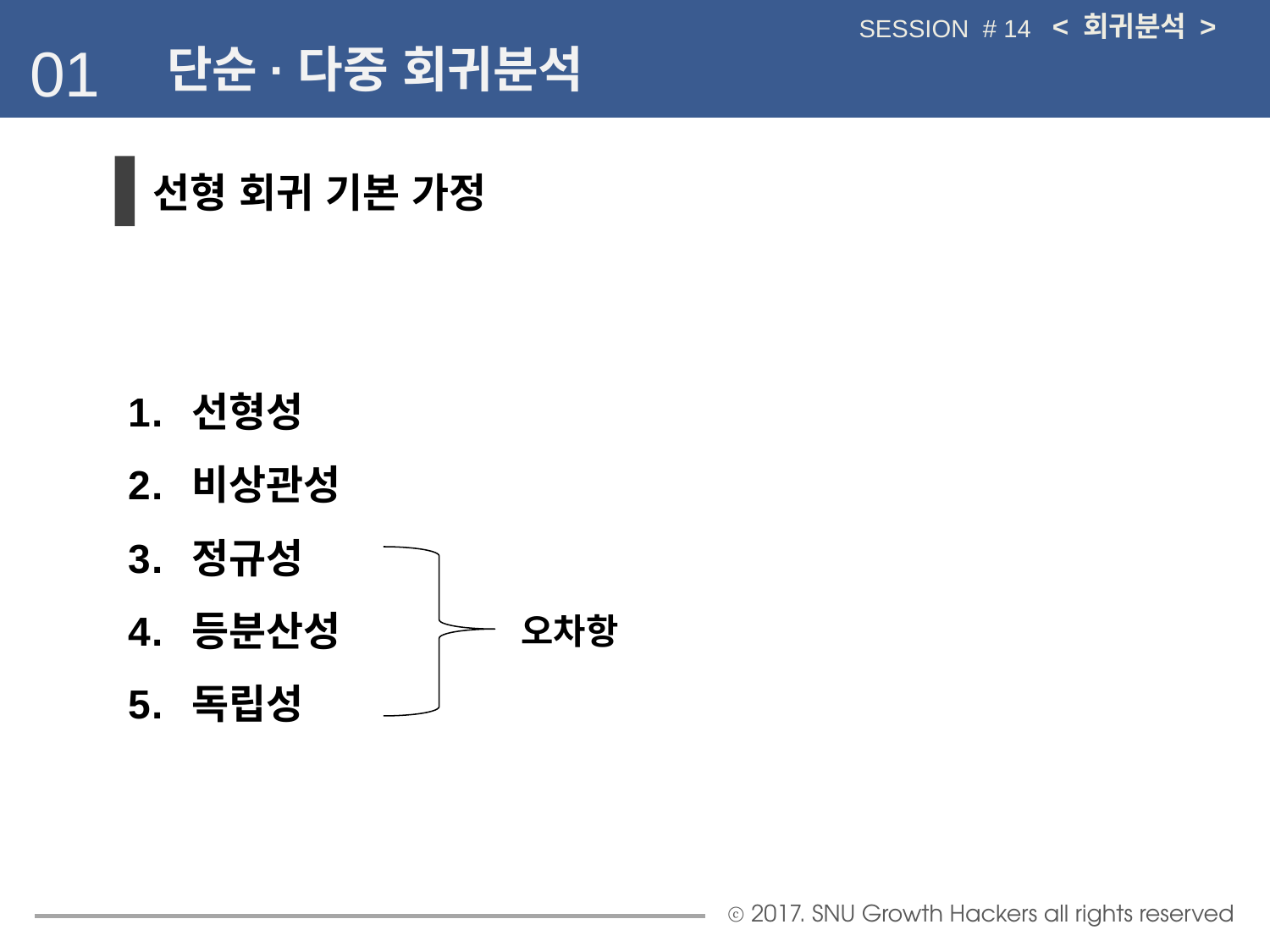

< 회귀분석 >
SESSION  # 14
01
단순·다중 회귀분석

선형 회귀 기본 가정
선형성
비상관성
정규성
등분산성
독립성

오차항
ⓒ 2017. SNU Growth Hackers all rights reserved